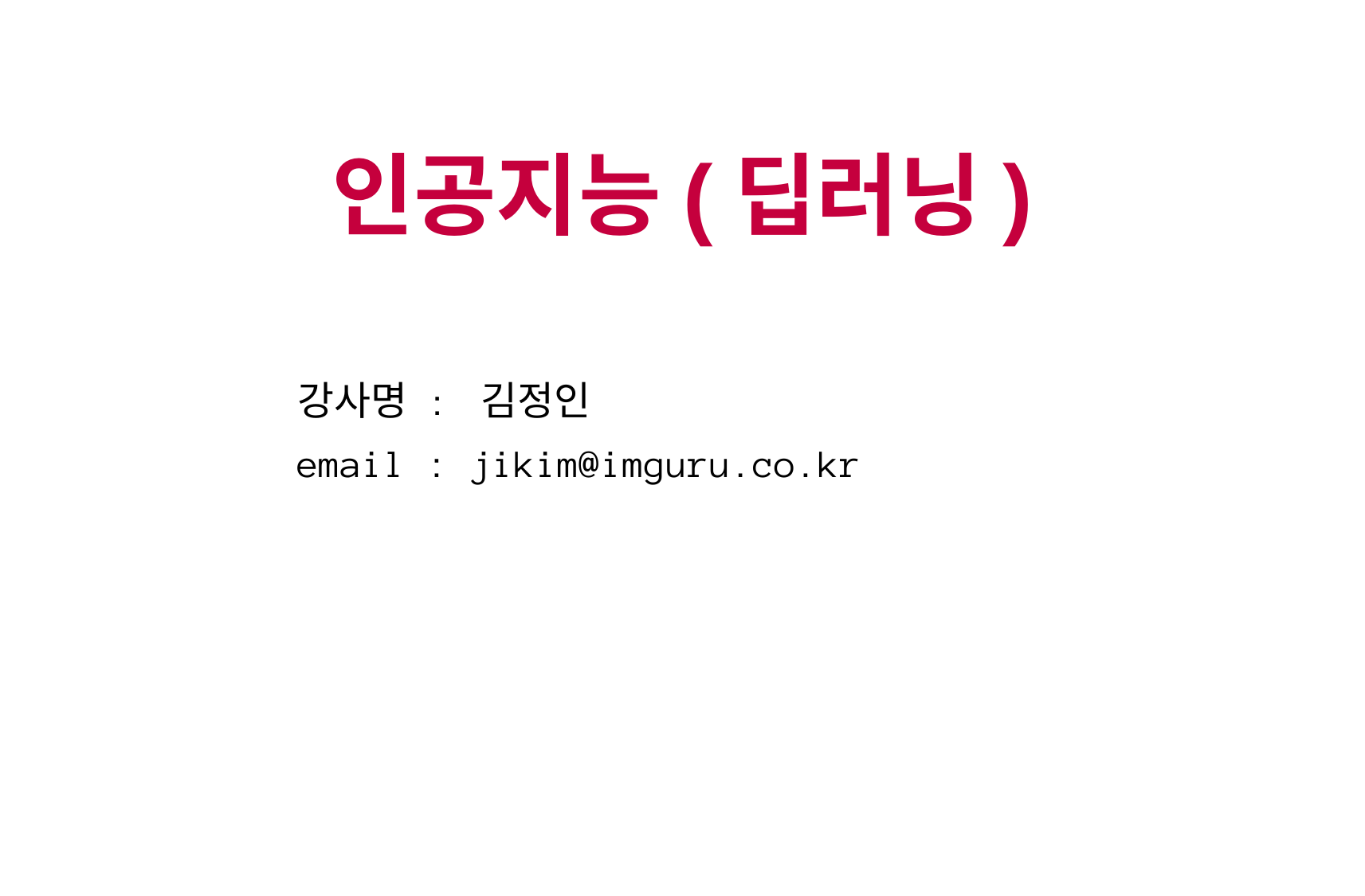

인공지능(딥러닝)
강사명 : 김정인
email : jikim@imguru.co.kr